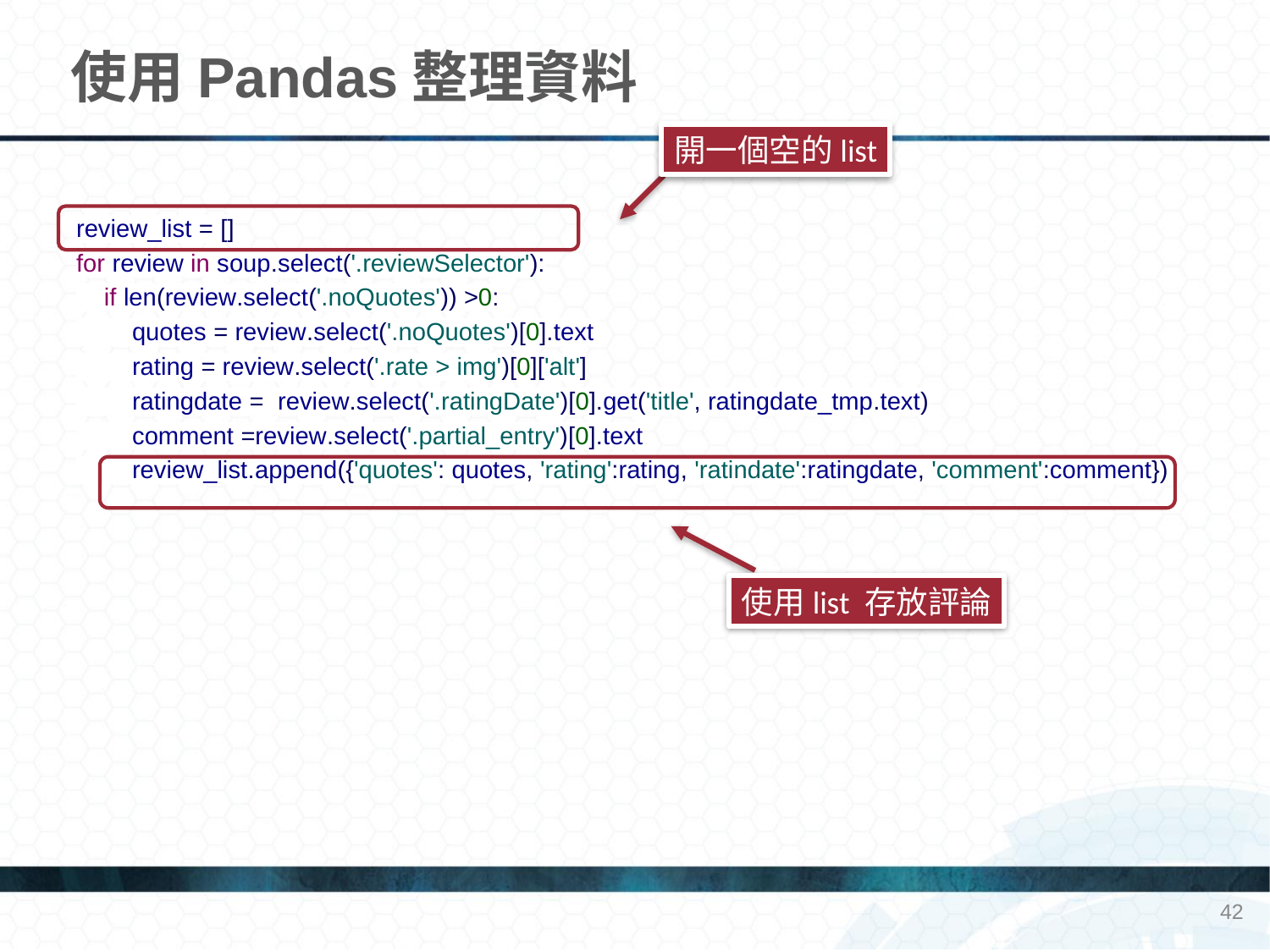

# 使用Pandas整理資料
開一個空的list

review_list = []
for review in soup.select('.reviewSelector'):
    if len(review.select('.noQuotes')) >0:
        quotes = review.select('.noQuotes')[0].text
        rating = review.select('.rate > img')[0]['alt']
        ratingdate =  review.select('.ratingDate')[0].get('title', ratingdate_tmp.text)
        comment =review.select('.partial_entry')[0].text
        review_list.append({'quotes': quotes, 'rating':rating, 'ratindate':ratingdate, 'comment':comment})

使用list 存放評論
42